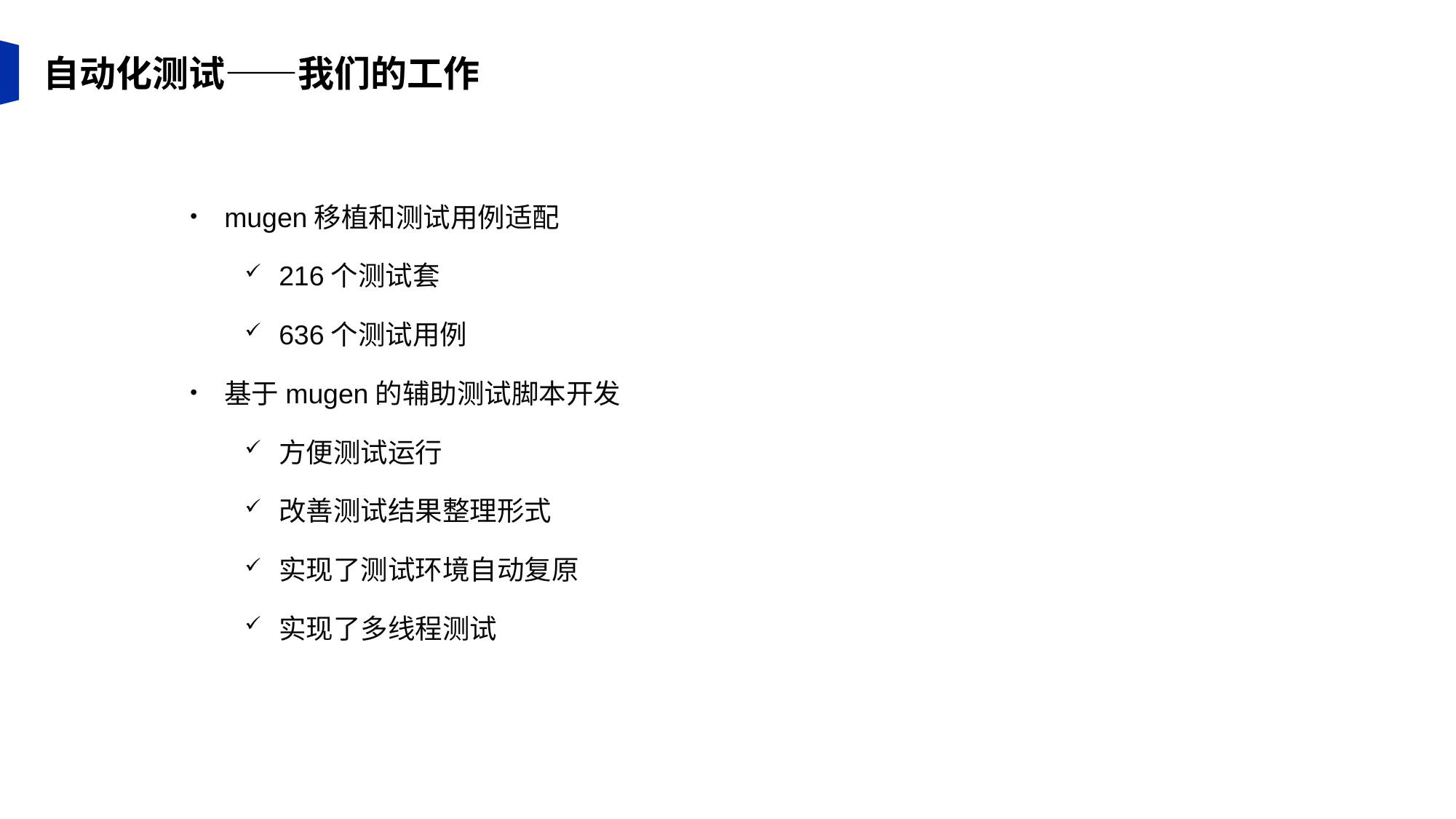

自动化测试——我们的工作

mugen移植和测试用例适配
216个测试套
636个测试用例
基于mugen的辅助测试脚本开发
方便测试运行
改善测试结果整理形式
实现了测试环境自动复原
实现了多线程测试